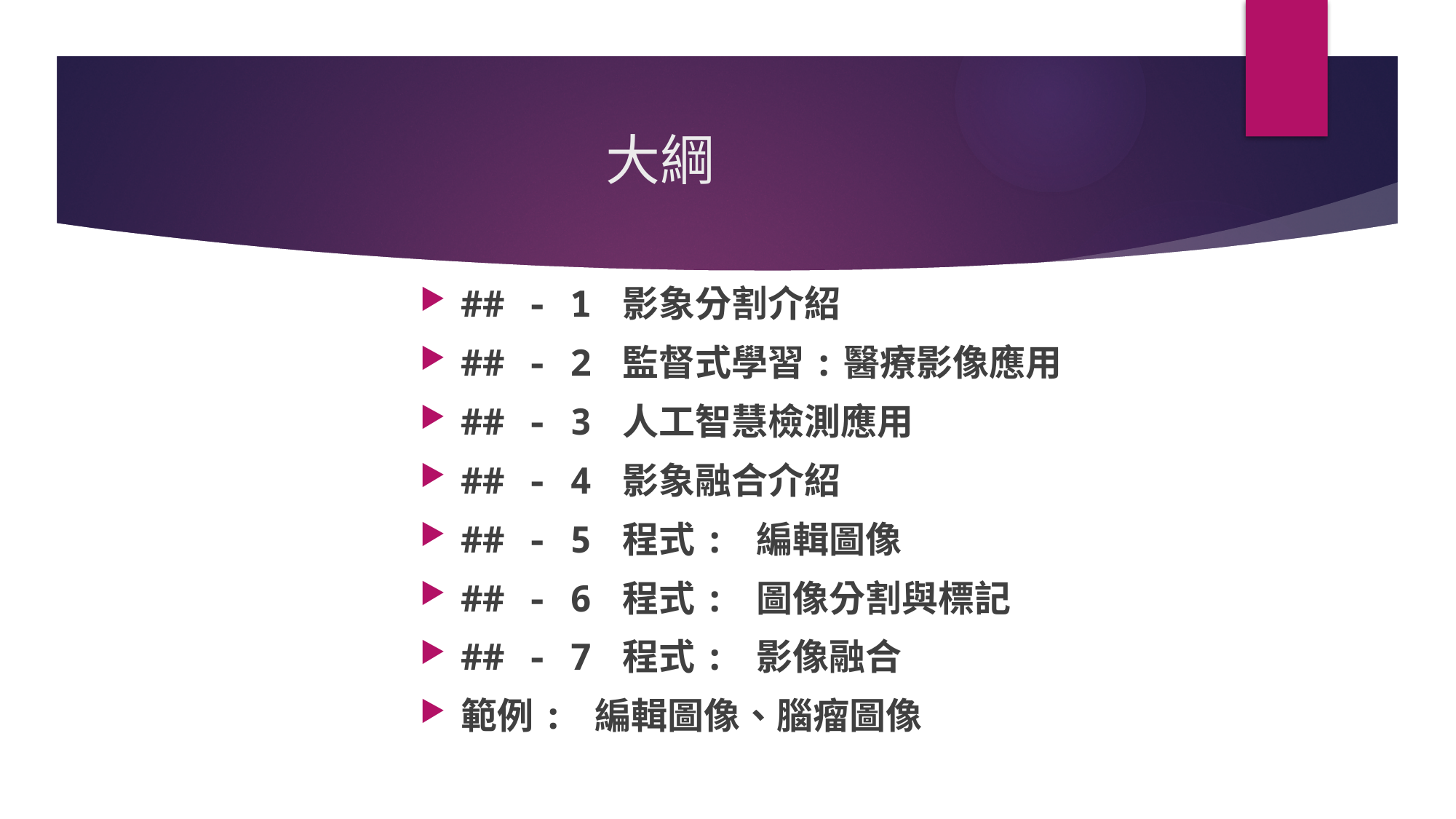

# 大綱
## - 1 影象分割介紹
## - 2 監督式學習:醫療影像應用
## - 3 人工智慧檢測應用
## - 4 影象融合介紹
## - 5 程式: 編輯圖像
## - 6 程式: 圖像分割與標記
## - 7 程式: 影像融合
範例: 編輯圖像、腦瘤圖像